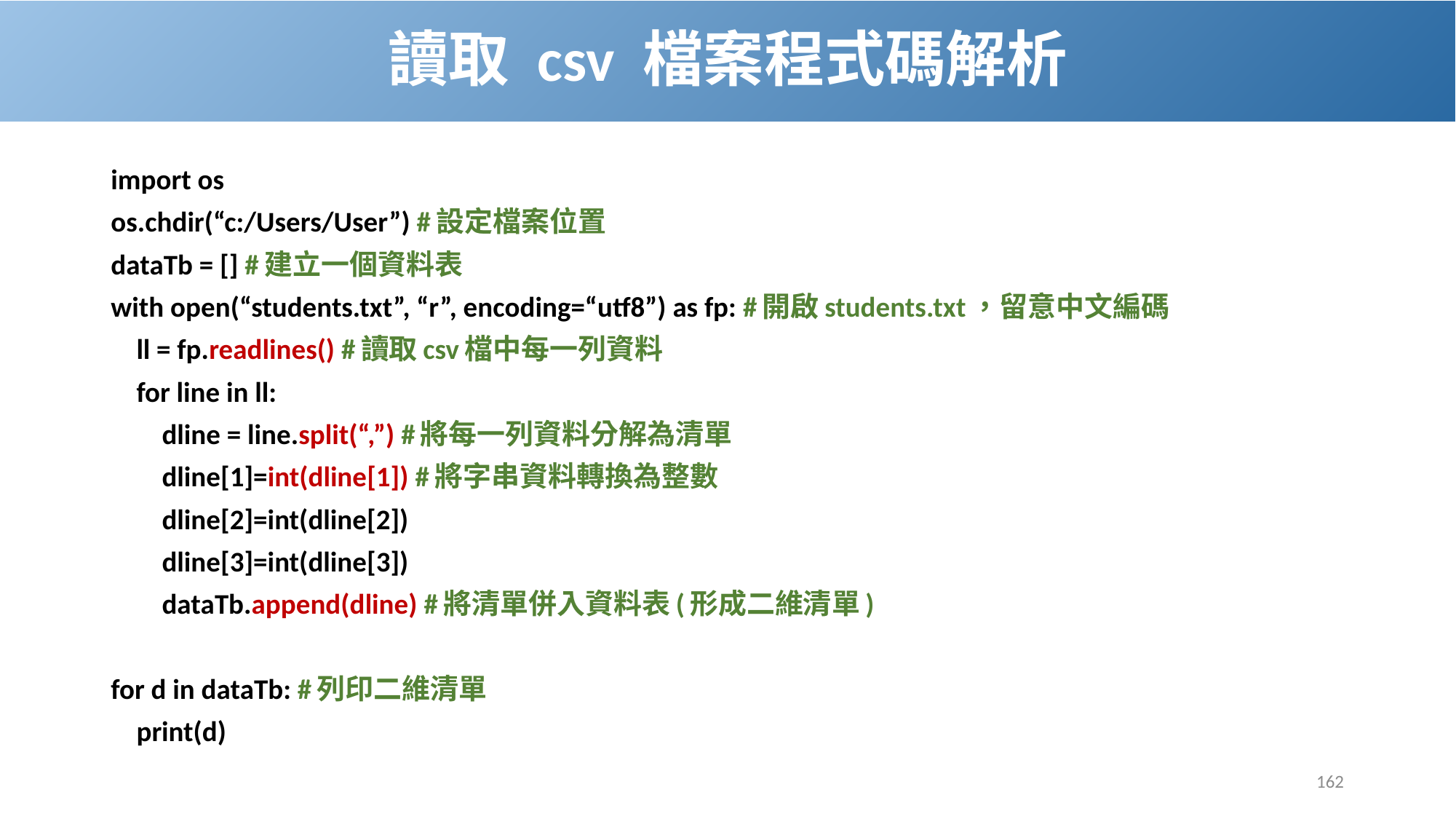

# 讀取 csv 檔案程式碼解析
import os
os.chdir(“c:/Users/User”) #設定檔案位置
dataTb = [] #建立一個資料表
with open(“students.txt”, “r”, encoding=“utf8”) as fp: #開啟students.txt，留意中文編碼
    ll = fp.readlines() #讀取csv檔中每一列資料
    for line in ll:
        dline = line.split(“,”) #將每一列資料分解為清單
        dline[1]=int(dline[1]) #將字串資料轉換為整數
        dline[2]=int(dline[2])
        dline[3]=int(dline[3])
        dataTb.append(dline) #將清單併入資料表(形成二維清單)

for d in dataTb: #列印二維清單
    print(d)
162